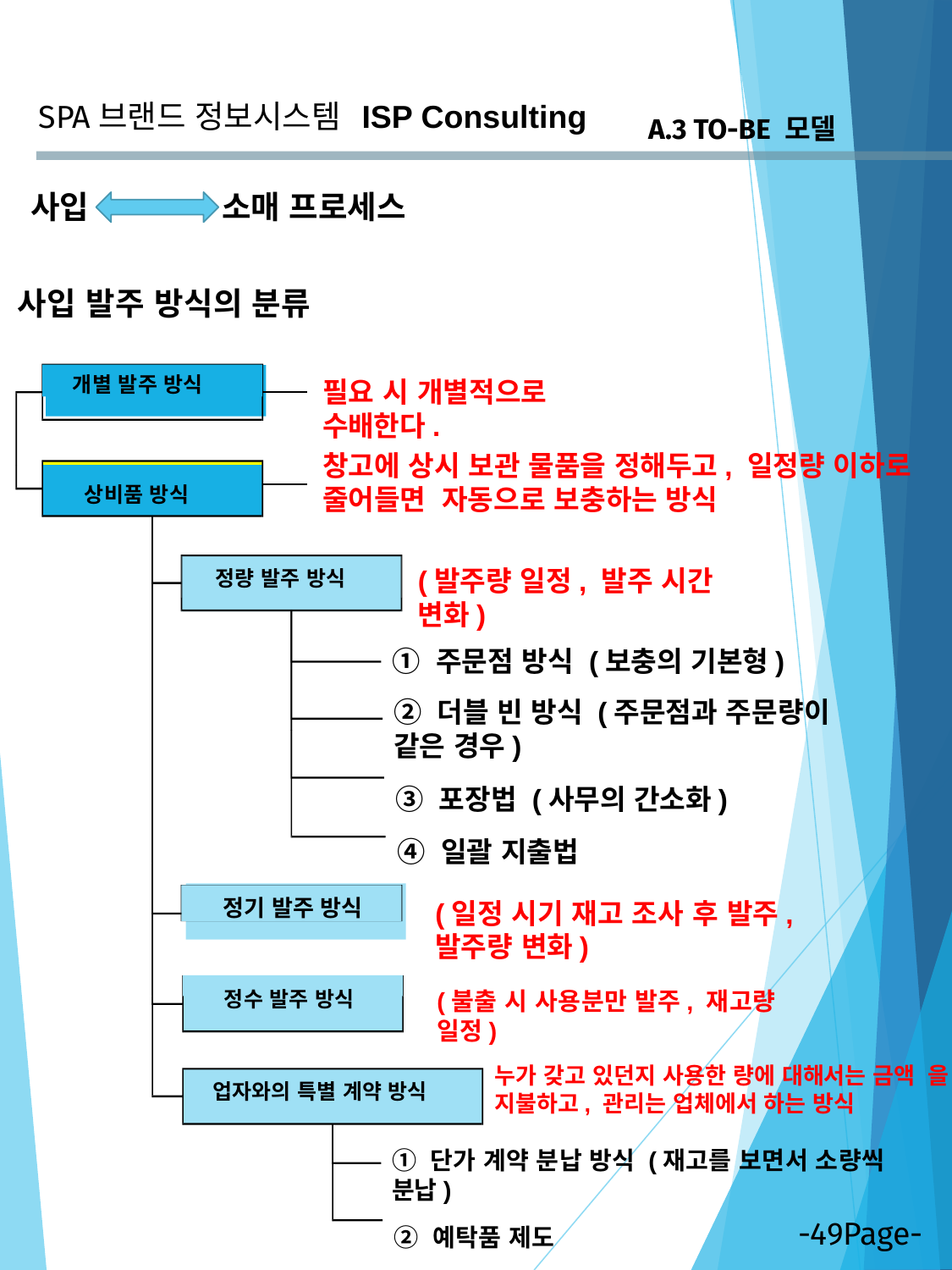

SPA브랜드 정보시스템
ISP Consulting
A.3 TO-BE 모델
사입               소매 프로세스

사입 발주 방식의 분류

개별 발주 방식
필요 시 개별적으로 수배한다.

창고에 상시 보관 물품을 정해두고, 일정량 이하로 줄어들면  자동으로 보충하는 방식

상비품 방식

(발주량 일정, 발주 시간 변화)
정량 발주 방식

① 주문점 방식 (보충의 기본형)
② 더블 빈 방식 (주문점과 주문량이 같은 경우)
③ 포장법 (사무의 간소화)
④ 일괄 지출법

정기 발주 방식
(일정 시기 재고 조사 후 발주, 발주량 변화)

정수 발주 방식
(불출 시 사용분만 발주, 재고량 일정)

누가 갖고 있던지 사용한 량에 대해서는 금액  을 지불하고, 관리는 업체에서 하는 방식

업자와의 특별 계약 방식

① 단가 계약 분납 방식 (재고를 보면서 소량씩 분납)
② 예탁품 제도

-49Page-
소매 사입 발주 방식